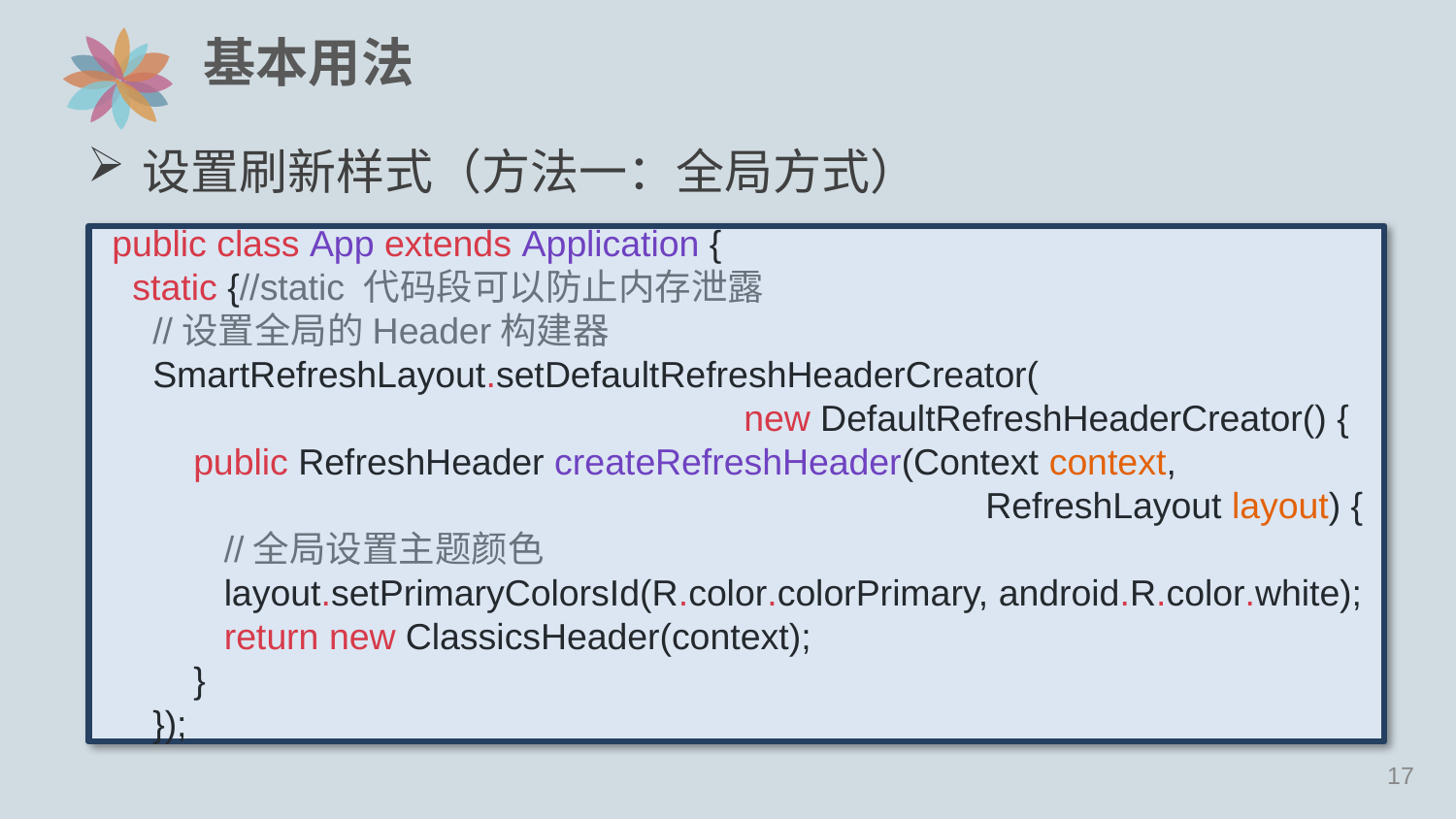

# 基本用法
设置刷新样式（方法一：全局方式）
public class App extends Application {
  static {//static 代码段可以防止内存泄露
    //设置全局的Header构建器
    SmartRefreshLayout.setDefaultRefreshHeaderCreator(
                                                              new DefaultRefreshHeaderCreator() {
        public RefreshHeader createRefreshHeader(Context context,  							RefreshLayout layout) {
           //全局设置主题颜色
           layout.setPrimaryColorsId(R.color.colorPrimary, android.R.color.white);
           return new ClassicsHeader(context);
        }
    });
17